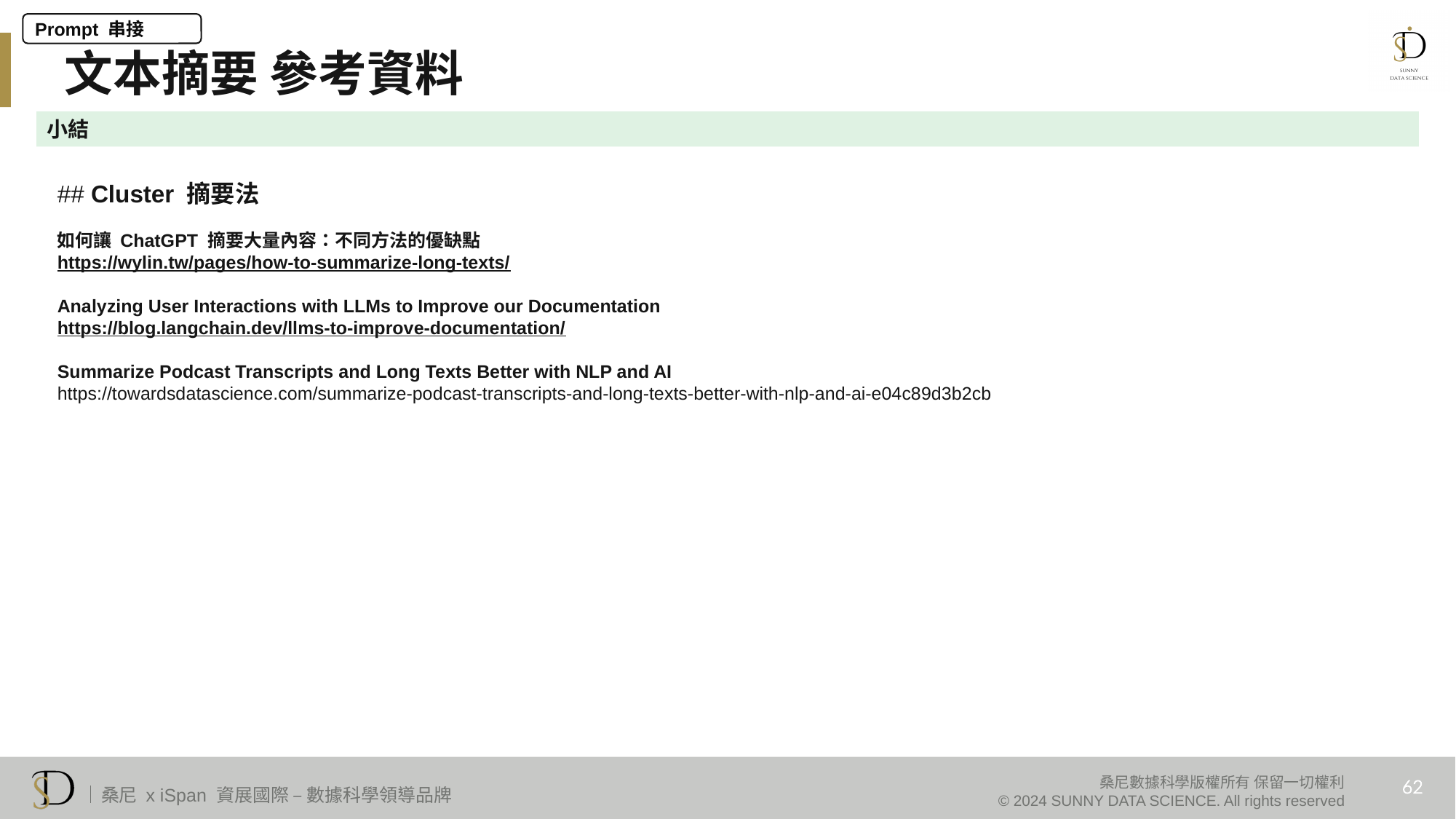

Prompt 串接
文本摘要 參考資料
小結
## Cluster 摘要法

如何讓 ChatGPT 摘要大量內容：不同方法的優缺點
https://wylin.tw/pages/how-to-summarize-long-texts/

Analyzing User Interactions with LLMs to Improve our Documentation
https://blog.langchain.dev/llms-to-improve-documentation/

Summarize Podcast Transcripts and Long Texts Better with NLP and AI
https://towardsdatascience.com/summarize-podcast-transcripts-and-long-texts-better-with-nlp-and-ai-e04c89d3b2cb